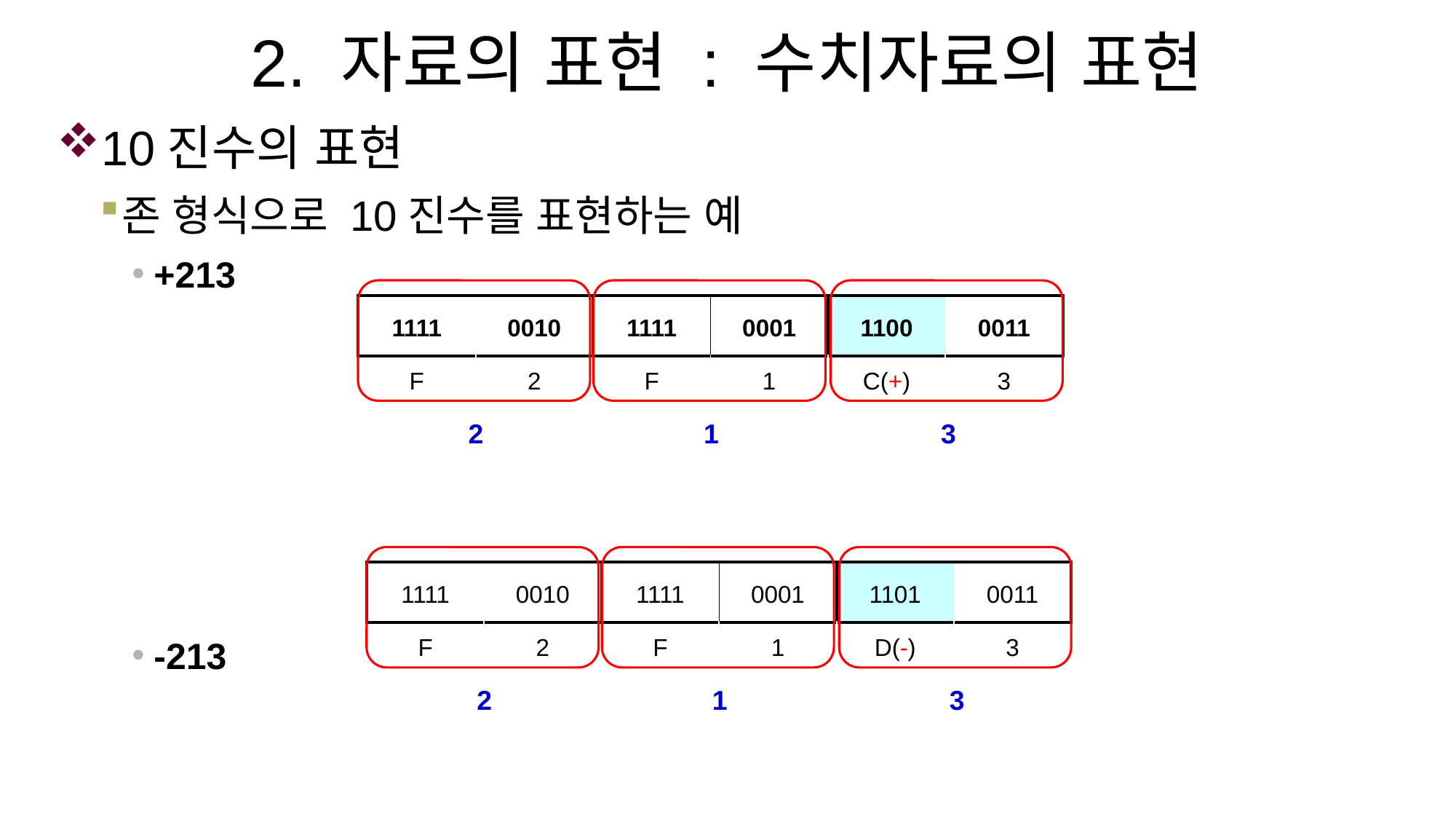

# 2. 자료의 표현 : 수치자료의 표현
10진수의 표현
존 형식으로 10진수를 표현하는 예
+213

-213

2

1

3
| 1111 | 0010 | 1111 | 0001 | 1100 | 0011 |
| --- | --- | --- | --- | --- | --- |
| F | 2 | F | 1 | C(+) | 3 |

2

1

3
| 1111 | 0010 | 1111 | 0001 | 1101 | 0011 |
| --- | --- | --- | --- | --- | --- |
| F | 2 | F | 1 | D(-) | 3 |